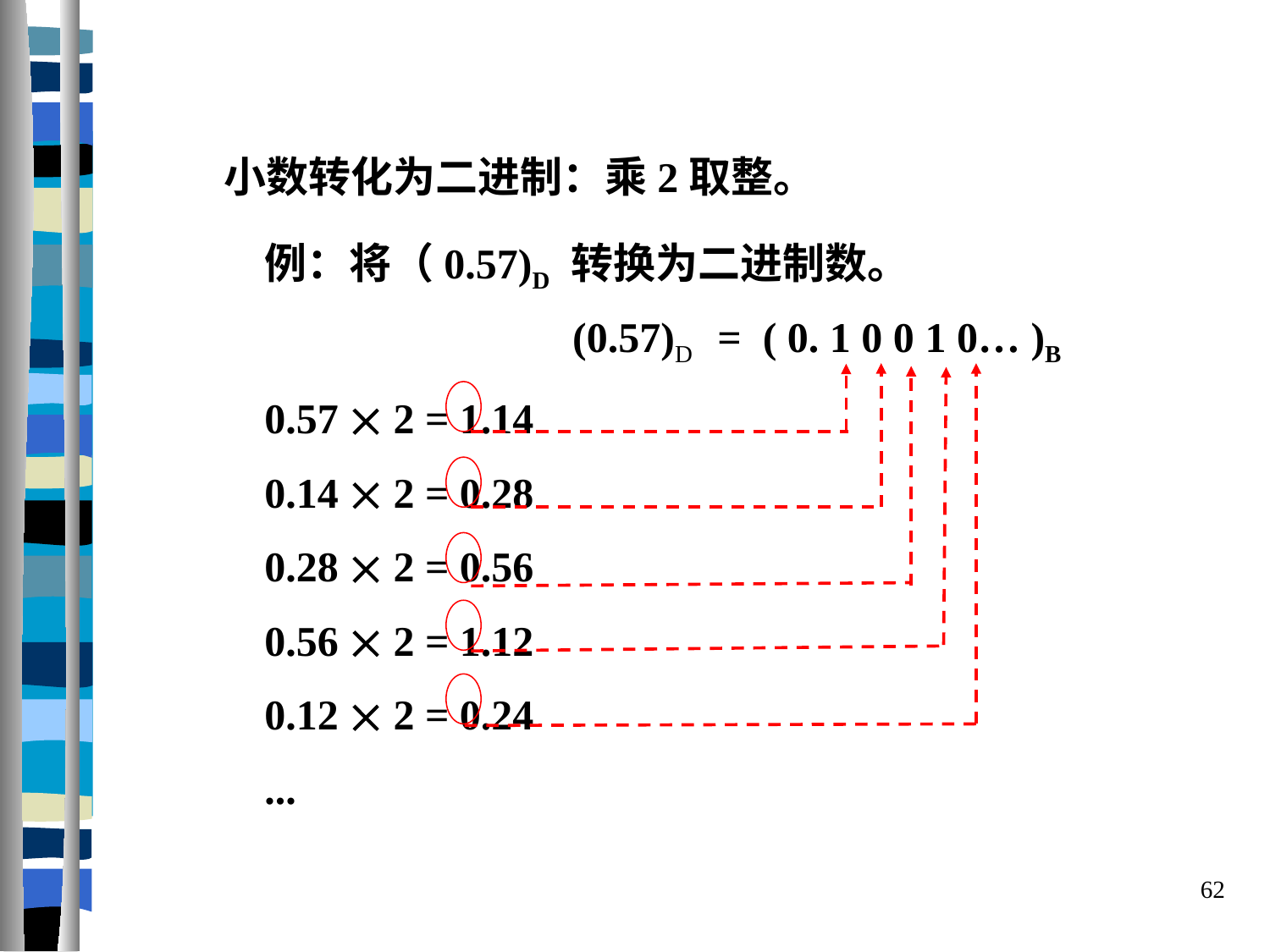

小数转化为二进制：乘2取整。
	例：将（0.57)D 转换为二进制数。

	0.57 × 2 = 1.14
	0.14 × 2 = 0.28
	0.28 × 2 = 0.56
	0.56 × 2 = 1.12
	0.12 × 2 = 0.24
	...

(0.57)D    =  ( 0. 1 0 0 1 0… )B

62